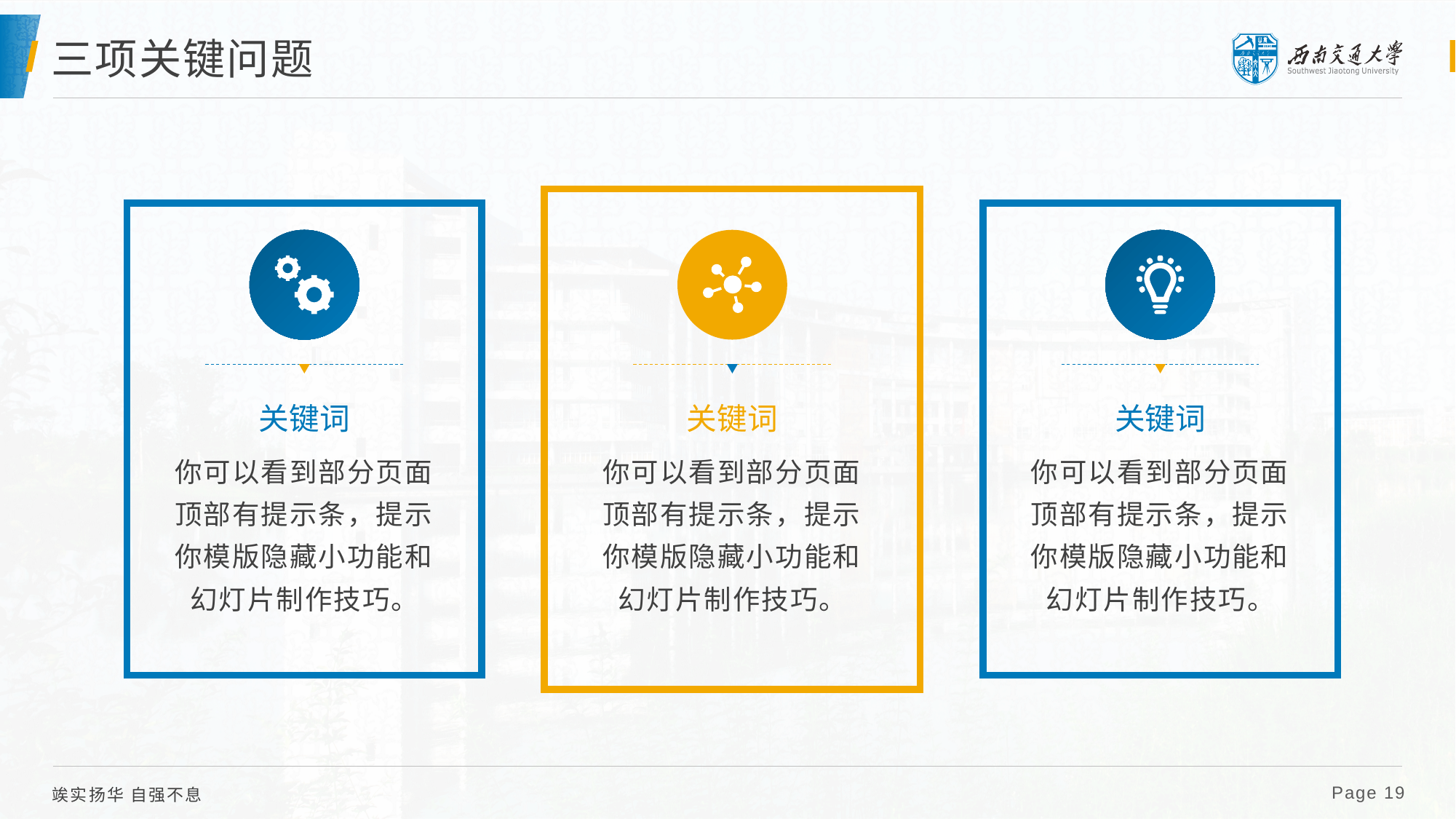

# 三项关键问题

关键词
关键词
关键词
你可以看到部分页面顶部有提示条，提示你模版隐藏小功能和幻灯片制作技巧。
你可以看到部分页面顶部有提示条，提示你模版隐藏小功能和幻灯片制作技巧。
你可以看到部分页面顶部有提示条，提示你模版隐藏小功能和幻灯片制作技巧。
  Page 19